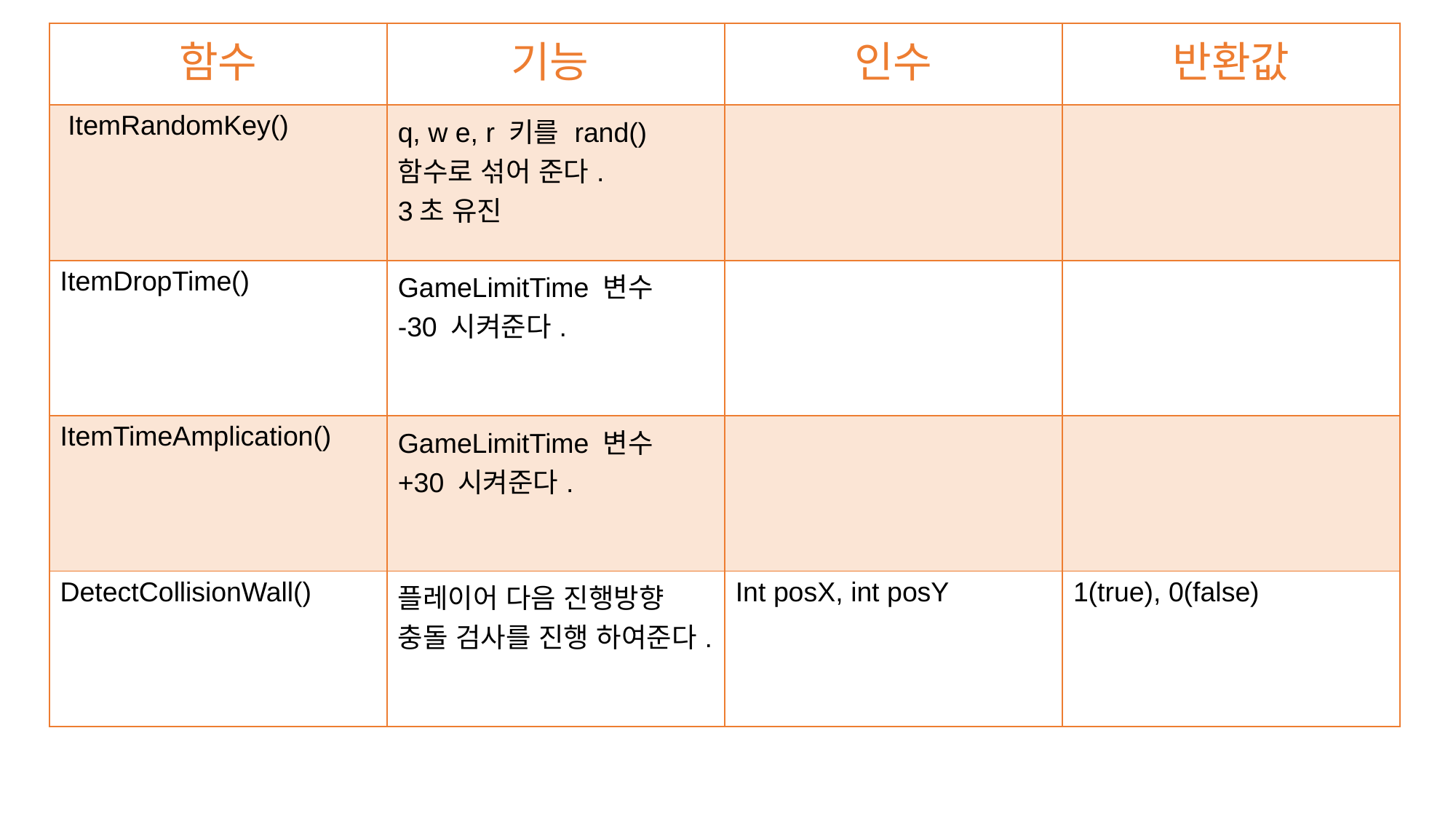

| 함수 | 기능 | 인수 | 반환값 |
| --- | --- | --- | --- |
| ItemRandomKey() | q, w e, r 키를 rand() 함수로 섞어 준다. 3초 유진 |  |  |
| ItemDropTime() | GameLimitTime 변수 -30 시켜준다. |  |  |
| ItemTimeAmplication() | GameLimitTime 변수 +30 시켜준다. |  |  |
| DetectCollisionWall() | 플레이어 다음 진행방향 충돌 검사를 진행 하여준다. | Int posX, int posY | 1(true), 0(false) |